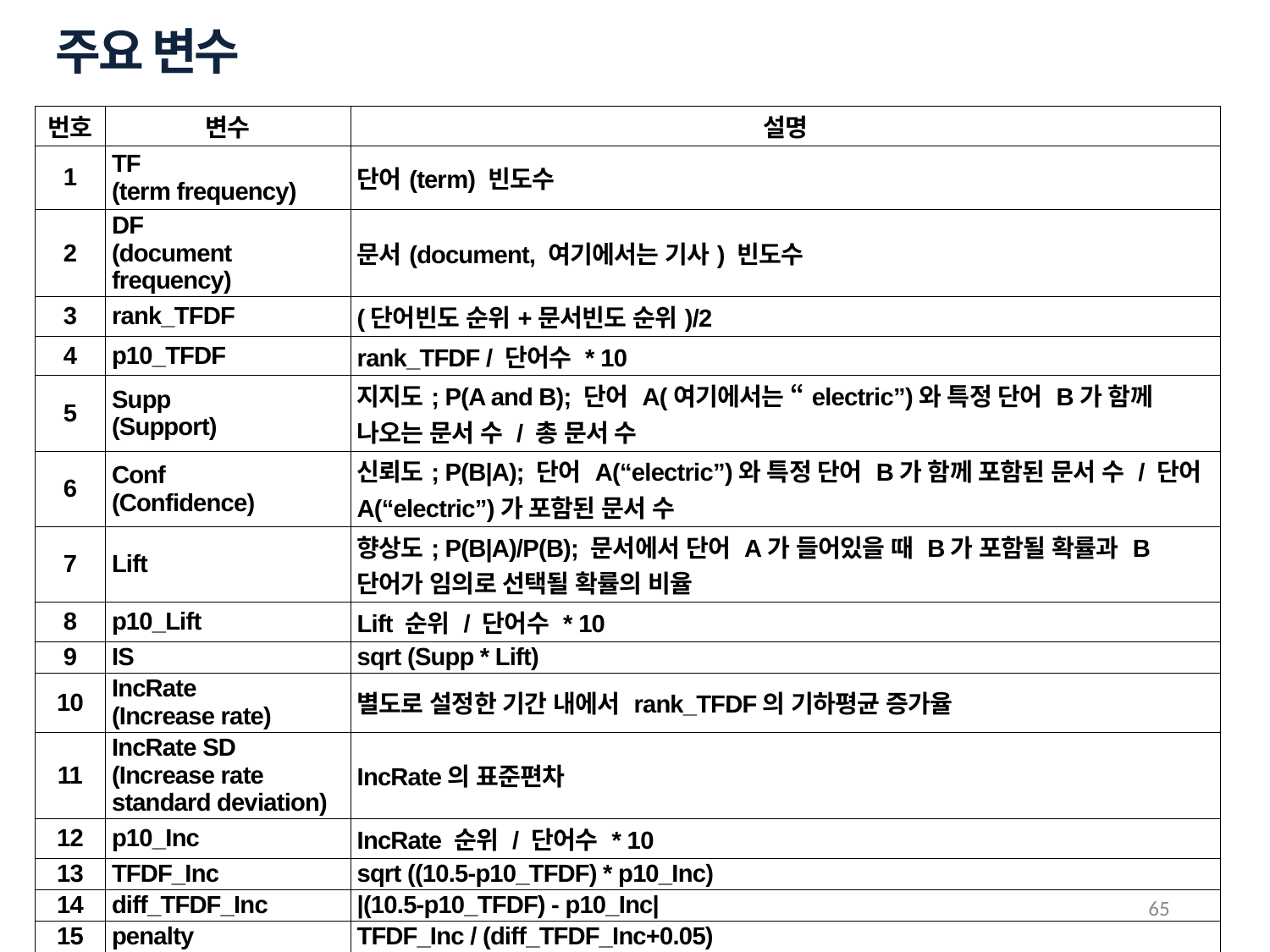

주요 변수
| 번호 | 변수 | 설명 |
| --- | --- | --- |
| 1 | TF (term frequency) | 단어(term) 빈도수 |
| 2 | DF (document frequency) | 문서(document, 여기에서는 기사) 빈도수 |
| 3 | rank\_TFDF | (단어빈도 순위+문서빈도 순위)/2 |
| 4 | p10\_TFDF | rank\_TFDF / 단어수 \* 10 |
| 5 | Supp (Support) | 지지도; P(A and B); 단어 A(여기에서는 “electric”)와 특정 단어 B가 함께 나오는 문서 수 / 총 문서 수 |
| 6 | Conf (Confidence) | 신뢰도; P(B|A); 단어 A(“electric”)와 특정 단어 B가 함께 포함된 문서 수 / 단어 A(“electric”)가 포함된 문서 수 |
| 7 | Lift | 향상도; P(B|A)/P(B); 문서에서 단어 A가 들어있을 때 B가 포함될 확률과 B단어가 임의로 선택될 확률의 비율 |
| 8 | p10\_Lift | Lift 순위 / 단어수 \* 10 |
| 9 | IS | sqrt (Supp \* Lift) |
| 10 | IncRate (Increase rate) | 별도로 설정한 기간 내에서 rank\_TFDF의 기하평균 증가율 |
| 11 | IncRate SD (Increase rate standard deviation) | IncRate의 표준편차 |
| 12 | p10\_Inc | IncRate 순위 / 단어수 \* 10 |
| 13 | TFDF\_Inc | sqrt ((10.5-p10\_TFDF) \* p10\_Inc) |
| 14 | diff\_TFDF\_Inc | |(10.5-p10\_TFDF) - p10\_Inc| |
| 15 | penalty | TFDF\_Inc / (diff\_TFDF\_Inc+0.05) |
| 16 | term | 단어 |
65